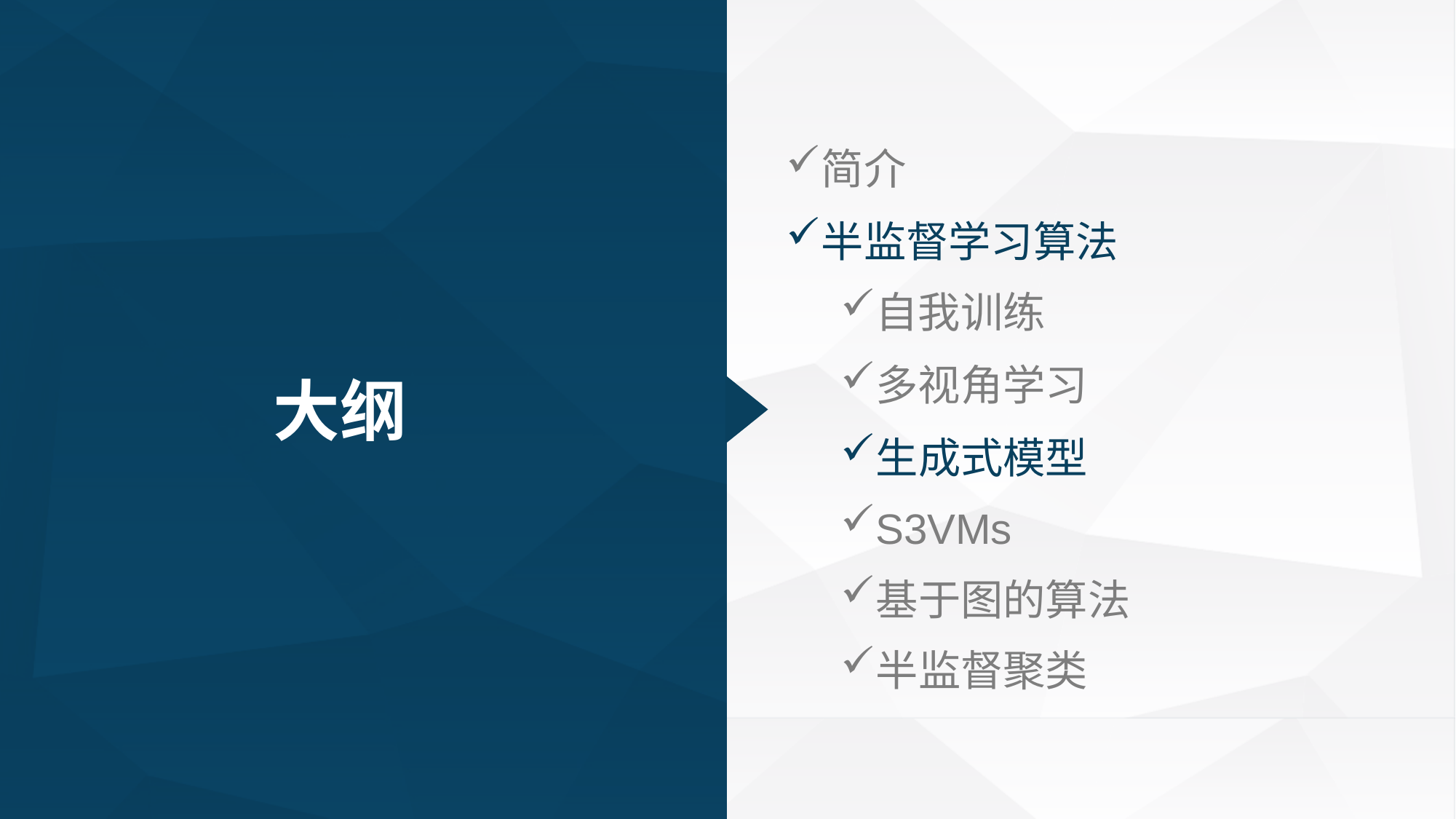

简介
半监督学习算法
自我训练
多视角学习
生成式模型
S3VMs
基于图的算法
半监督聚类
大纲